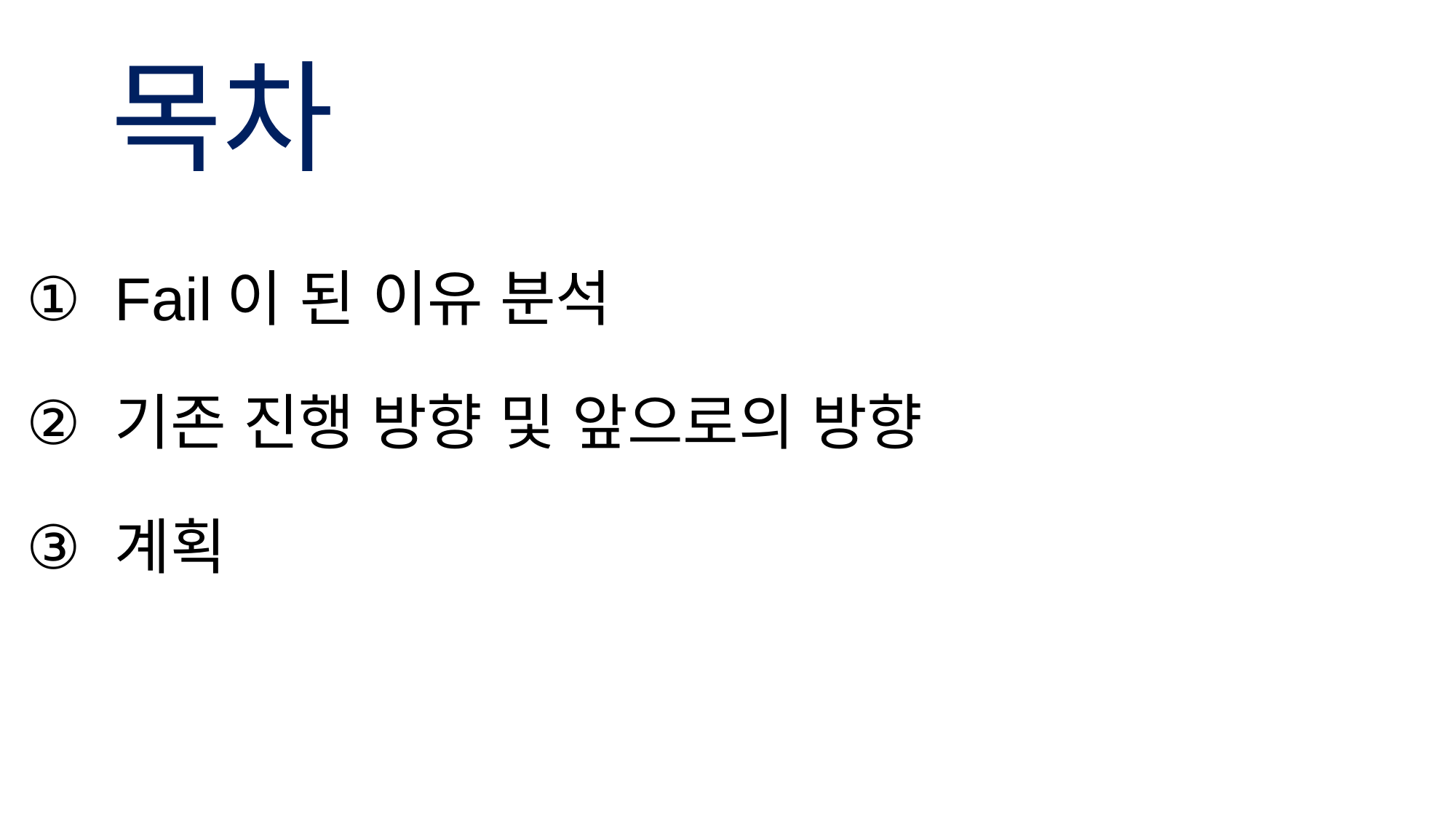

# 목차
Fail이 된 이유 분석
기존 진행 방향 및 앞으로의 방향
계획